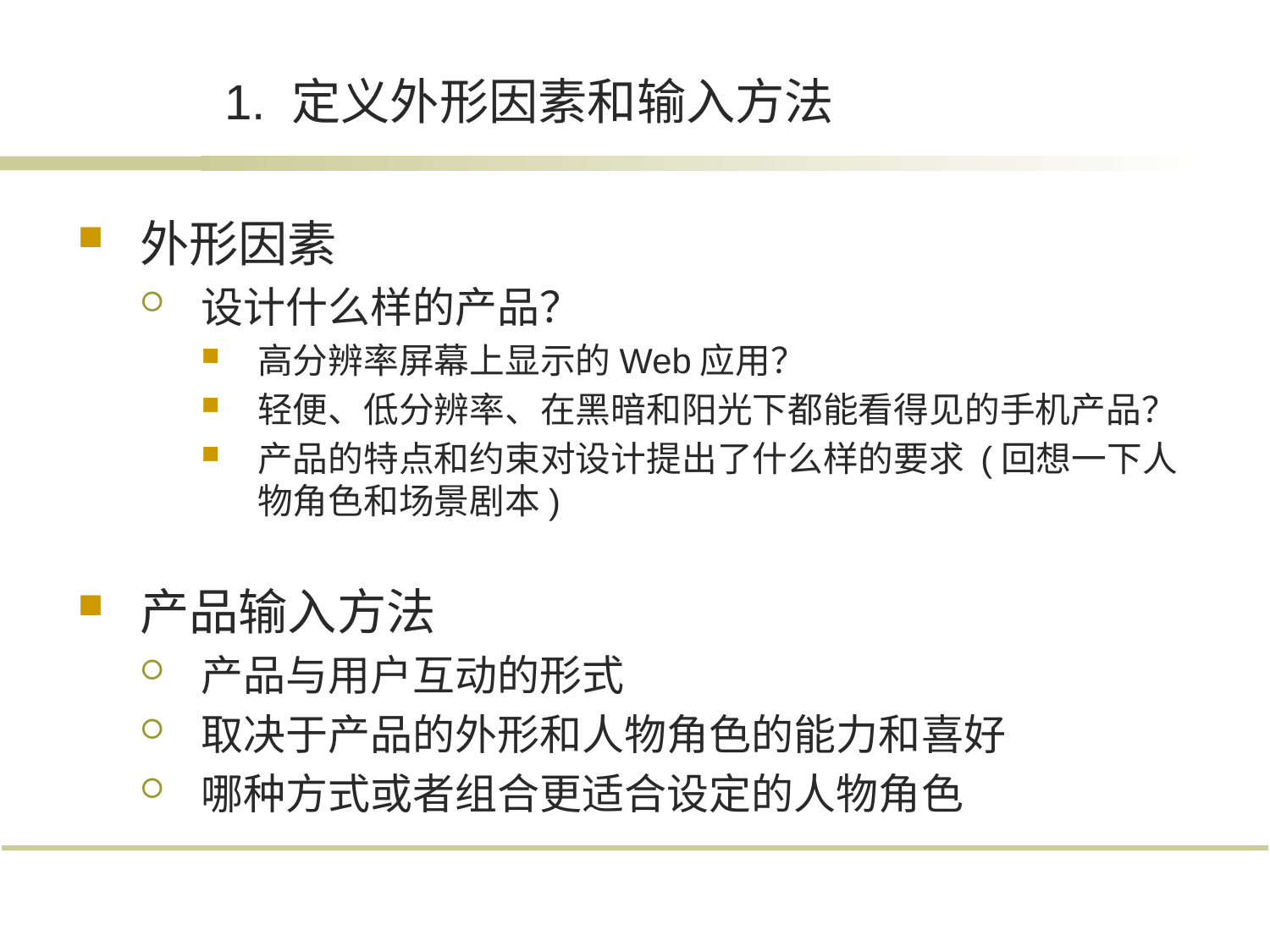

# 1. 定义外形因素和输入方法
外形因素
设计什么样的产品？
高分辨率屏幕上显示的Web应用？
轻便、低分辨率、在黑暗和阳光下都能看得见的手机产品？
产品的特点和约束对设计提出了什么样的要求 (回想一下人物角色和场景剧本)

产品输入方法
产品与用户互动的形式
取决于产品的外形和人物角色的能力和喜好
哪种方式或者组合更适合设定的人物角色